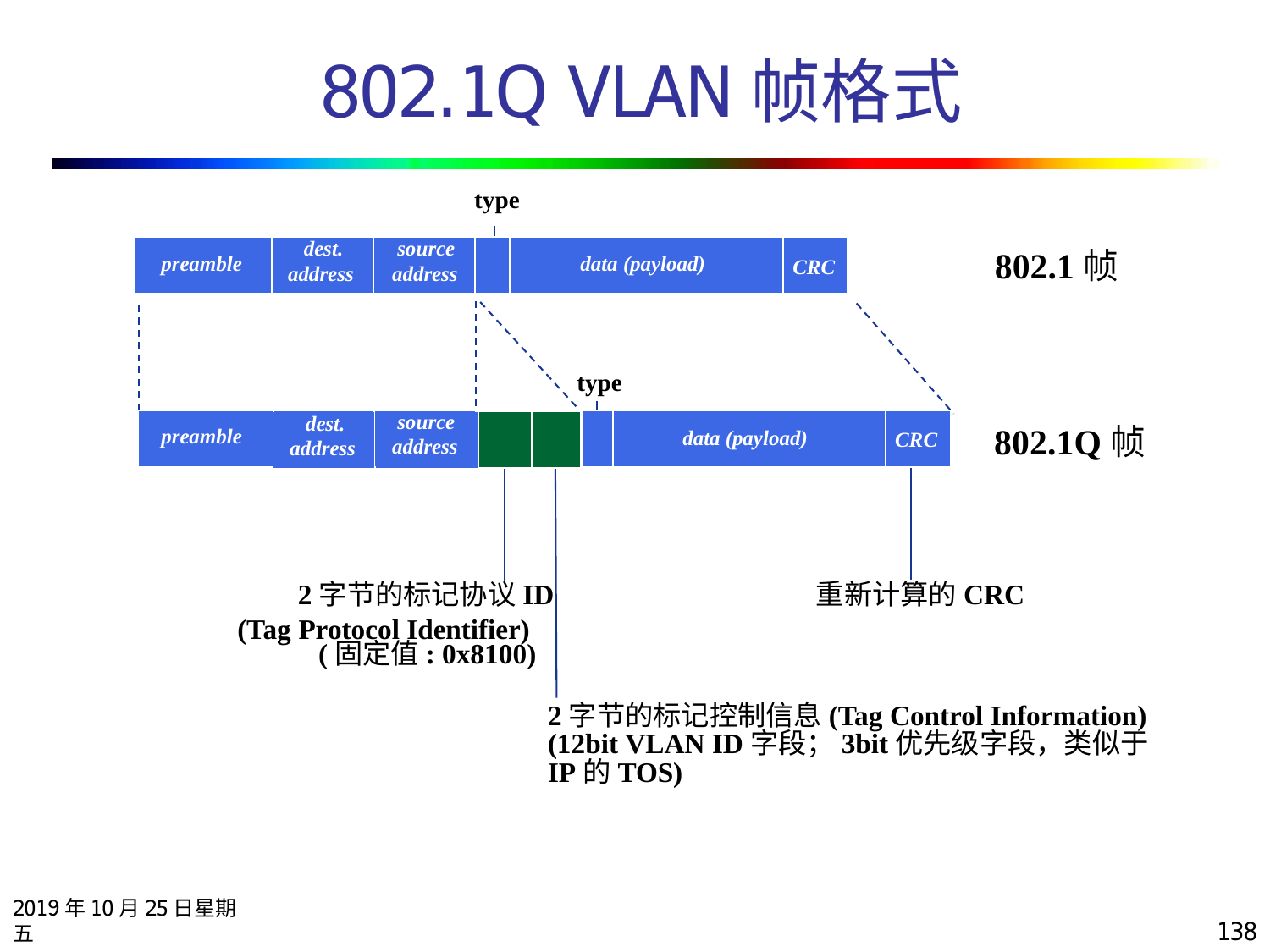

# 802.1Q VLAN帧格式
type

	dest.
address
	source
address
802.1帧
preamble
data (payload)
CRC

type

	source
address
	dest.
address

802.1Q帧

preamble
data (payload)
CRC

2字节的标记协议ID
重新计算的CRC
(Tag Protocol Identifier)
	(固定值: 0x8100)

		2字节的标记控制信息(Tag Control Information)
		(12bit VLAN ID字段；3bit优先级字段，类似于
		IP的TOS)
2019年10月25日星期五
138